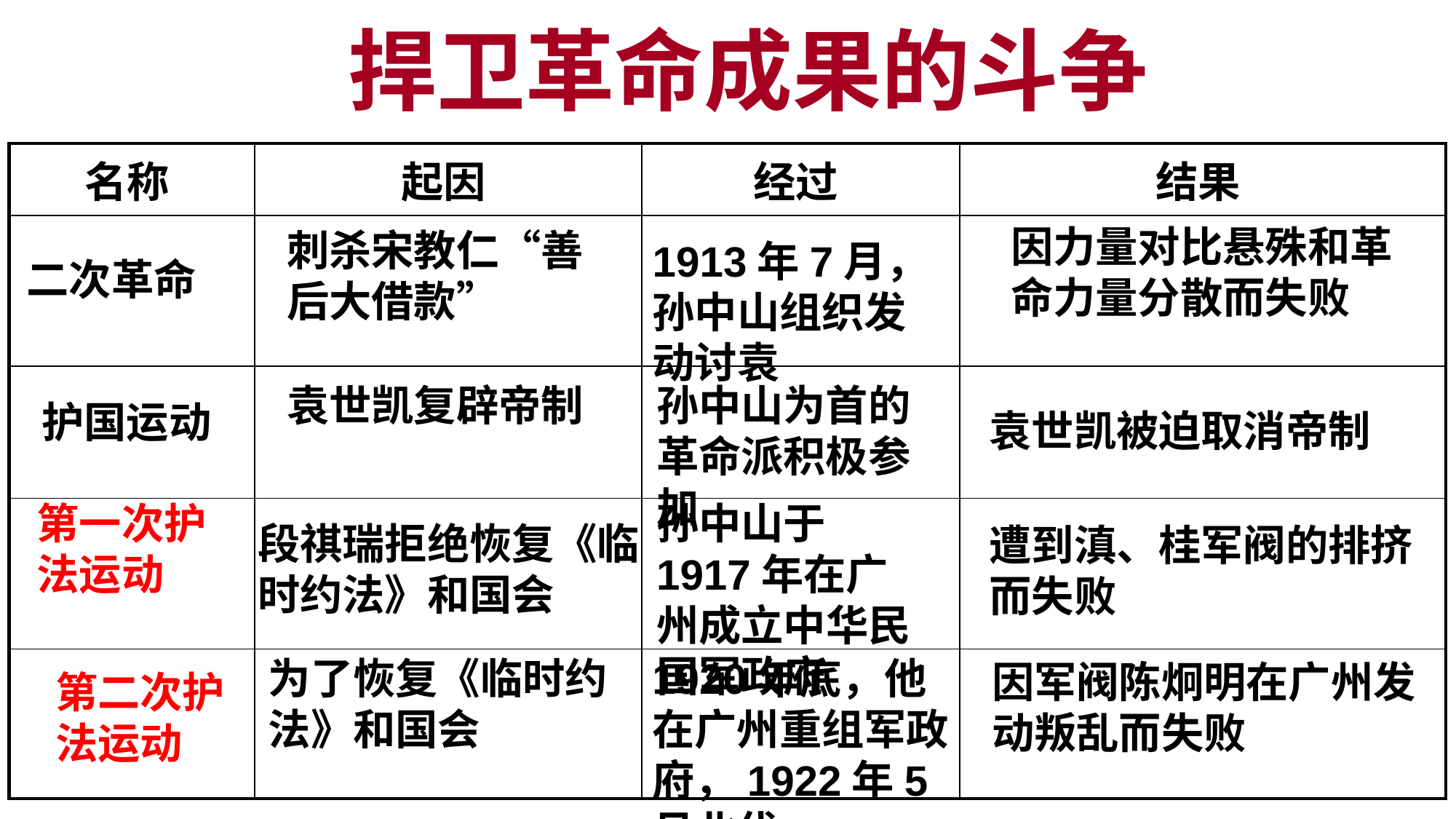

# 捍卫革命成果的斗争
| 名称 | 起因 | 经过 | 结果 |
| --- | --- | --- | --- |
|  |  |  |  |
|  |  |  |  |
|  |  |  |  |
|  |  |  |  |
因力量对比悬殊和革命力量分散而失败
刺杀宋教仁“善后大借款”
1913年7月，孙中山组织发动讨袁
二次革命
袁世凯复辟帝制
孙中山为首的革命派积极参加
护国运动
袁世凯被迫取消帝制
孙中山于1917年在广州成立中华民国军政府
第一次护法运动
段祺瑞拒绝恢复《临时约法》和国会
遭到滇、桂军阀的排挤而失败
为了恢复《临时约法》和国会
1920年底，他在广州重组军政府，1922年5月北伐
因军阀陈炯明在广州发动叛乱而失败
第二次护法运动